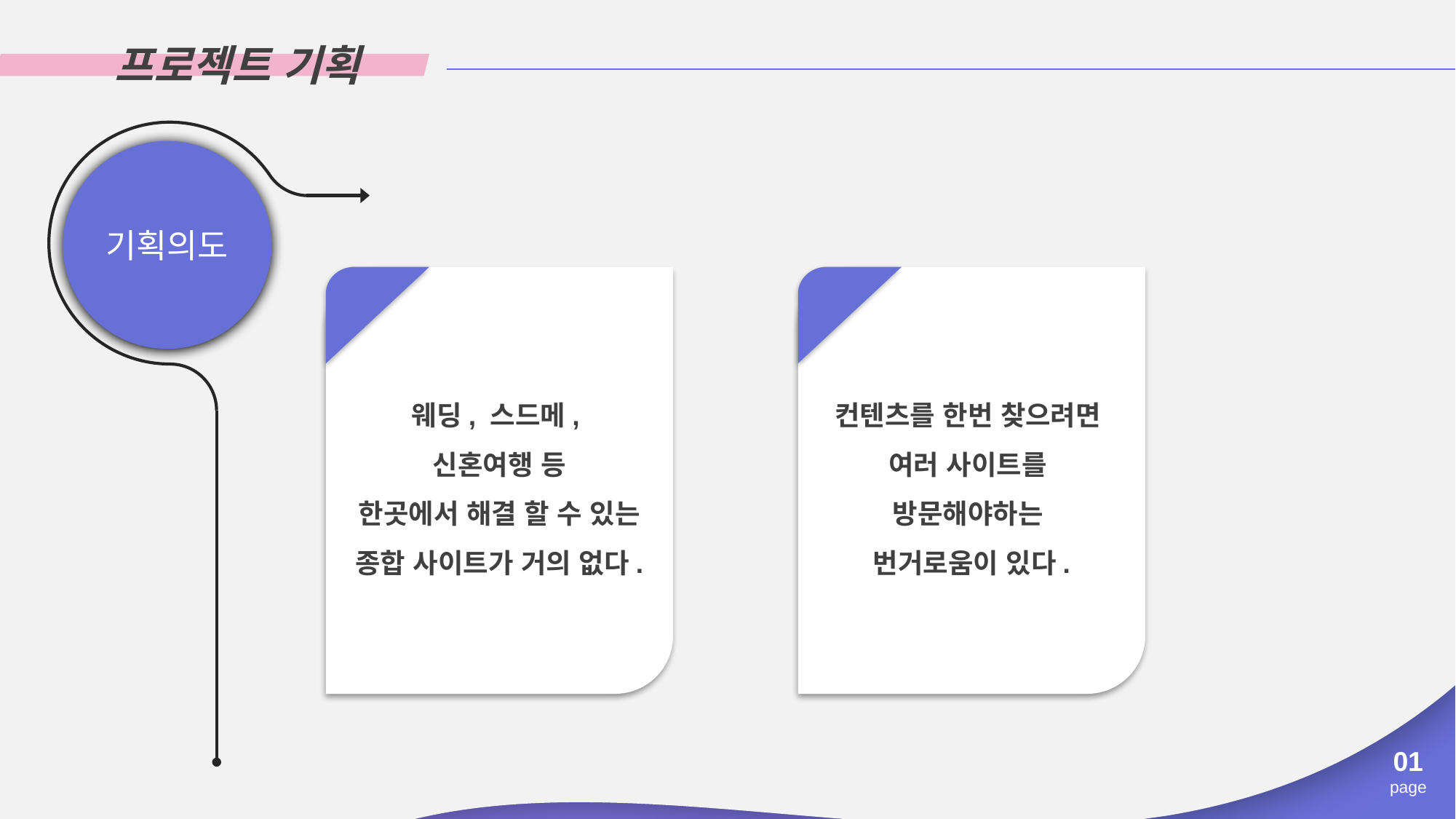

프로젝트 기획

기획의도
웨딩, 스드메,
신혼여행 등
한곳에서 해결 할 수 있는
종합 사이트가 거의 없다.
컨텐츠를 한번 찾으려면
여러 사이트를
방문해야하는
번거로움이 있다.

01
page